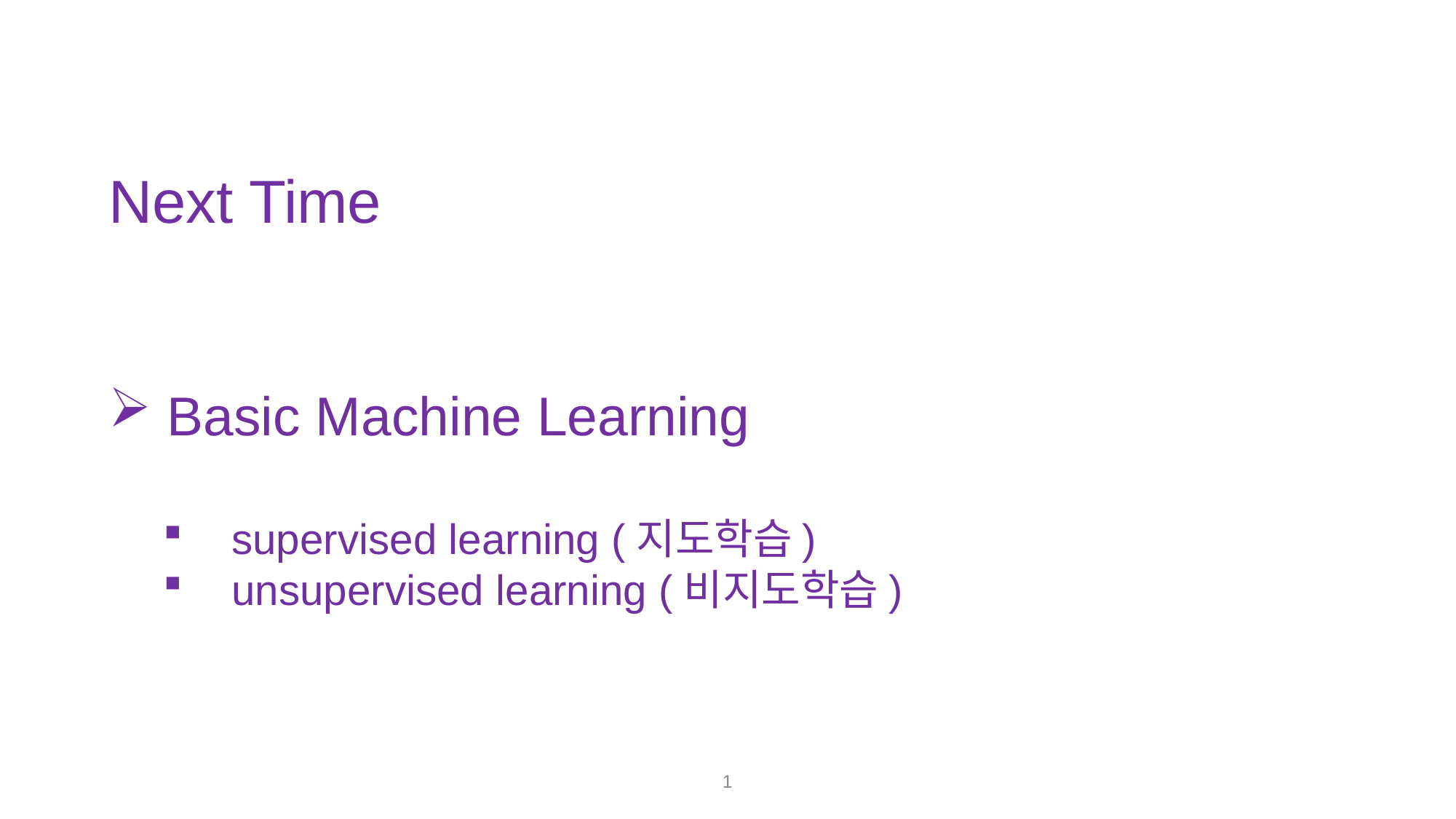

Next Time

 Basic Machine Learning

supervised learning (지도학습)
unsupervised learning (비지도학습)
1